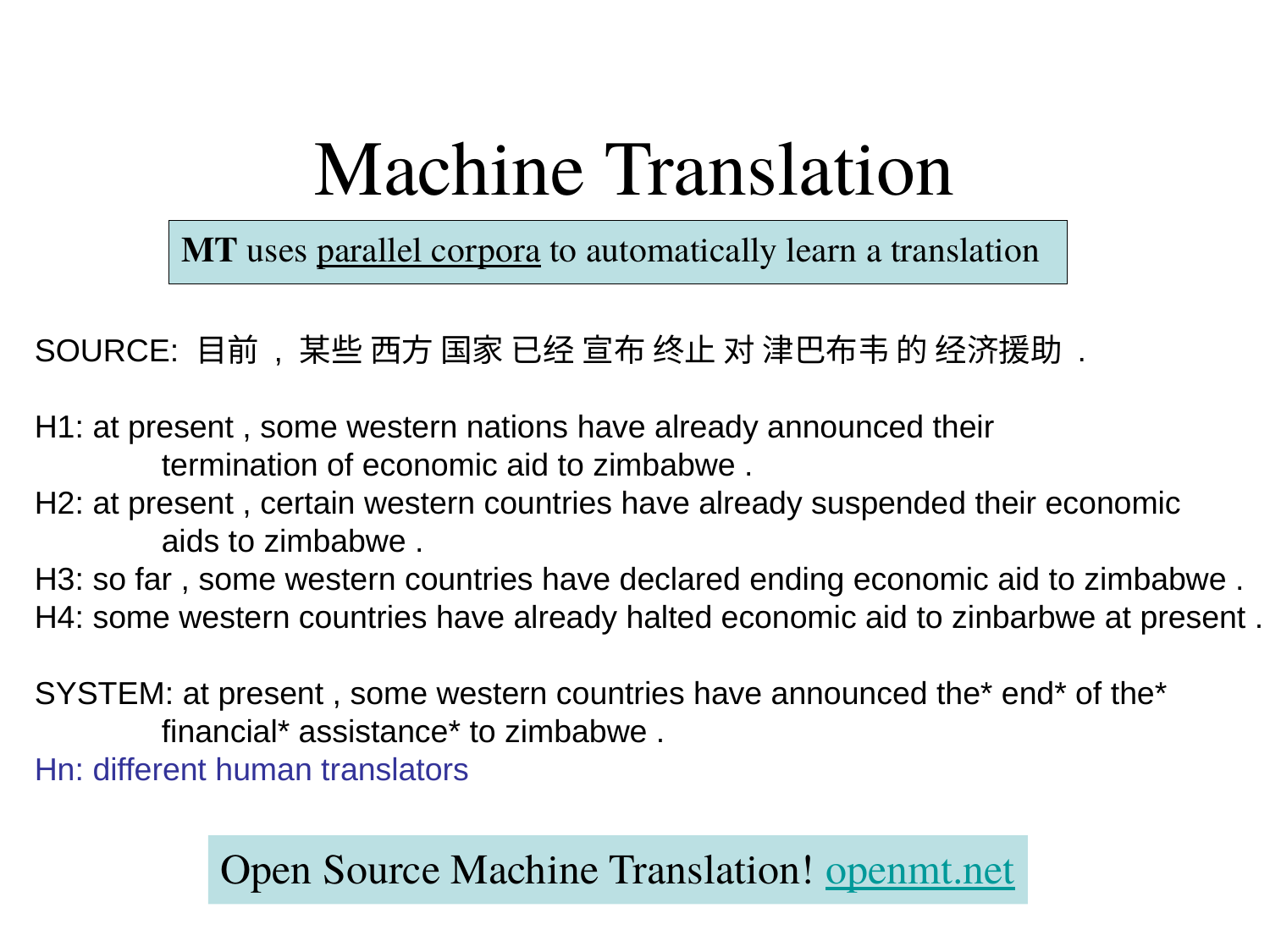

# Machine Translation
MT uses parallel corpora to automatically learn a translation
SOURCE: 目前 , 某些 西方 国家 已经 宣布 终止 对 津巴布韦 的 经济援助 .

H1: at present , some western nations have already announced their
	termination of economic aid to zimbabwe .
H2: at present , certain western countries have already suspended their economic
	aids to zimbabwe .
H3: so far , some western countries have declared ending economic aid to zimbabwe .
H4: some western countries have already halted economic aid to zinbarbwe at present .

SYSTEM: at present , some western countries have announced the* end* of the*
	financial* assistance* to zimbabwe .
Hn: different human translators
Open Source Machine Translation! openmt.net